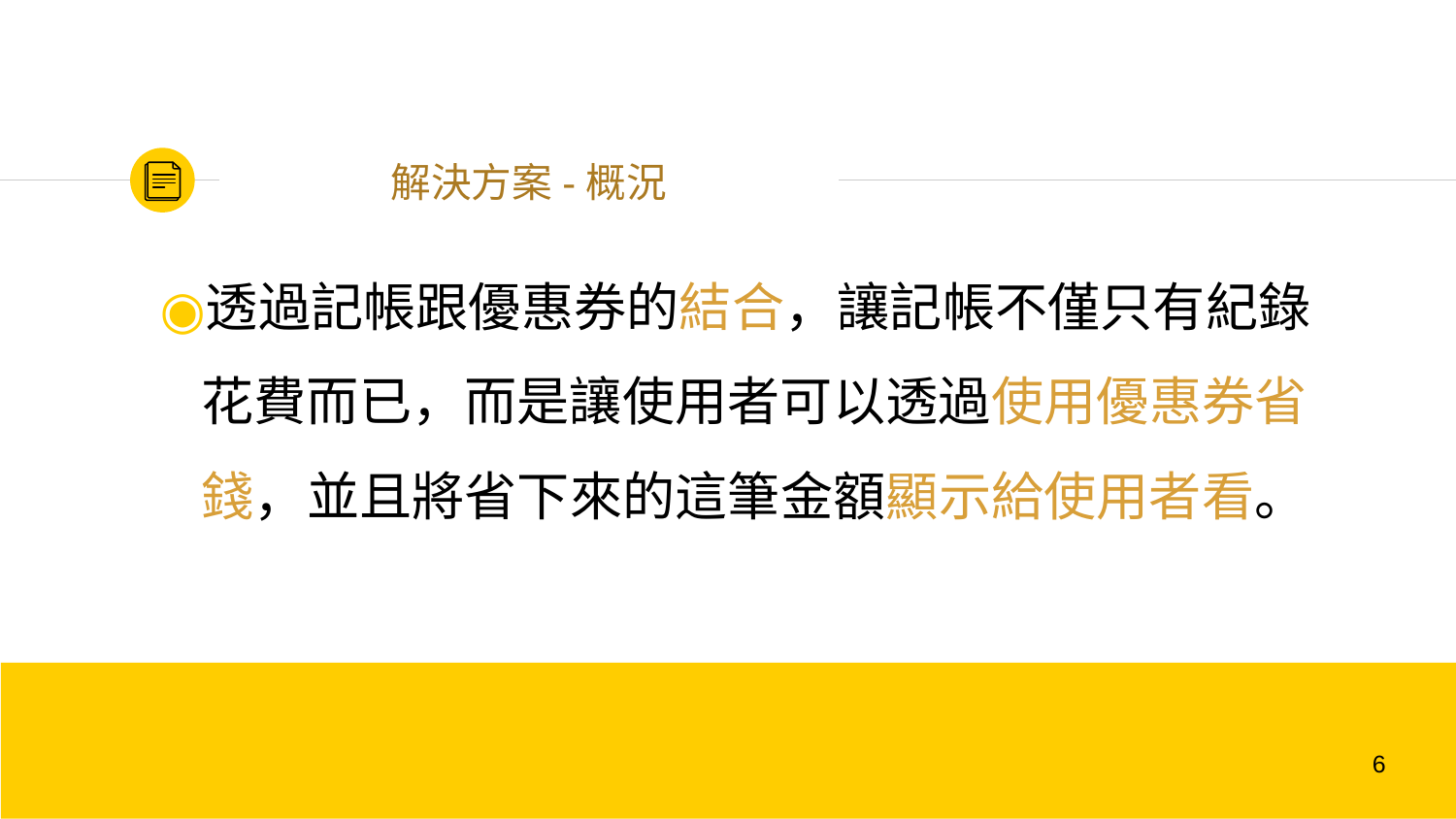

# 解決方案-概況

透過記帳跟優惠券的結合，讓記帳不僅只有紀錄
  花費而已，而是讓使用者可以透過使用優惠券省
  錢，並且將省下來的這筆金額顯示給使用者看。

6